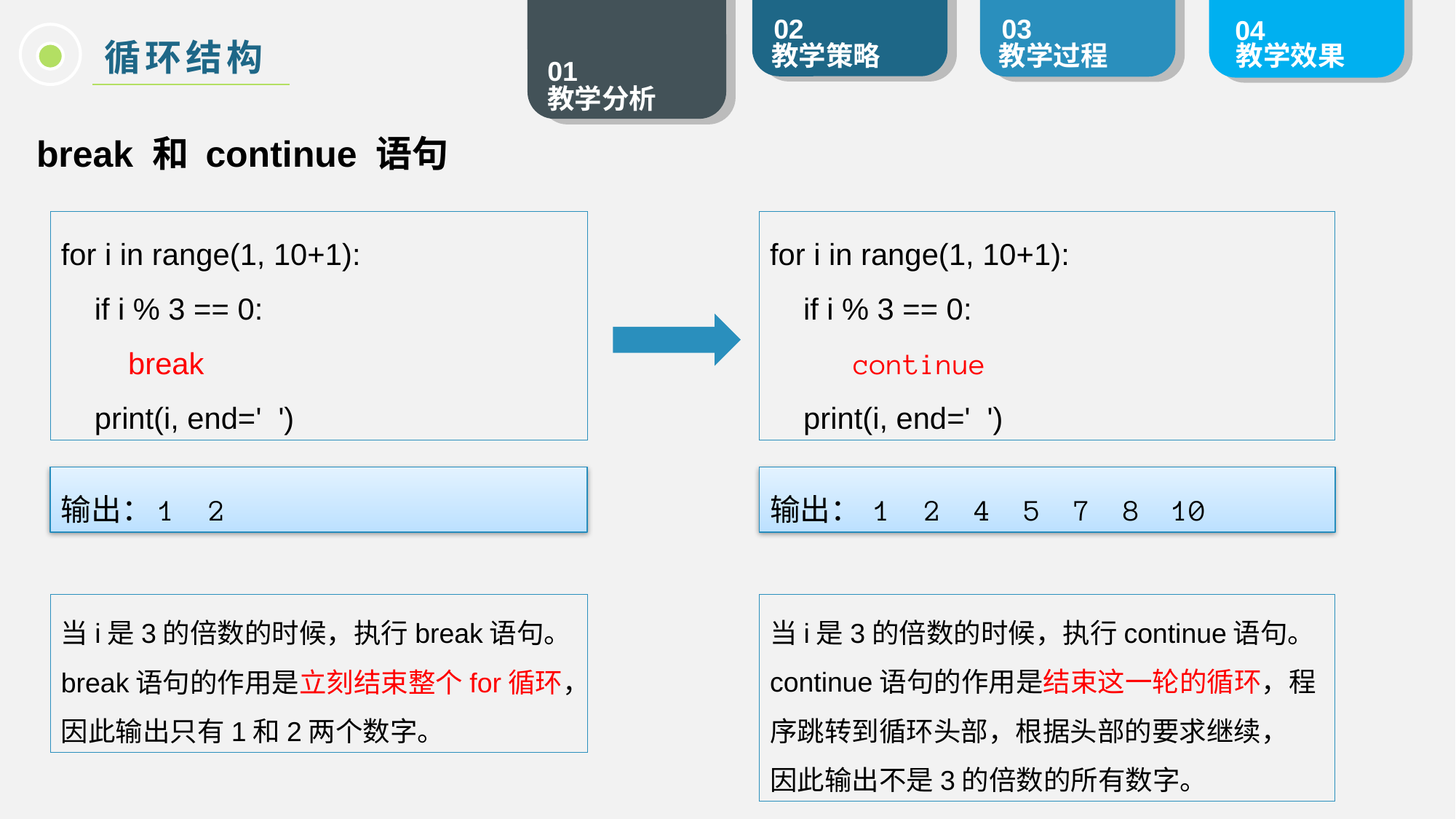

循环结构
break 和 continue 语句
for i in range(1, 10+1):
    if i % 3 == 0:
        break
    print(i, end='  ')
for i in range(1, 10+1):
    if i % 3 == 0:
          continue
    print(i, end='  ')

输出：1  2
输出： 1  2  4  5  7  8  10
当i是3的倍数的时候，执行break语句。
break语句的作用是立刻结束整个for循环，
因此输出只有1和2两个数字。
当i是3的倍数的时候，执行continue语句。continue语句的作用是结束这一轮的循环，程序跳转到循环头部，根据头部的要求继续，
因此输出不是3的倍数的所有数字。